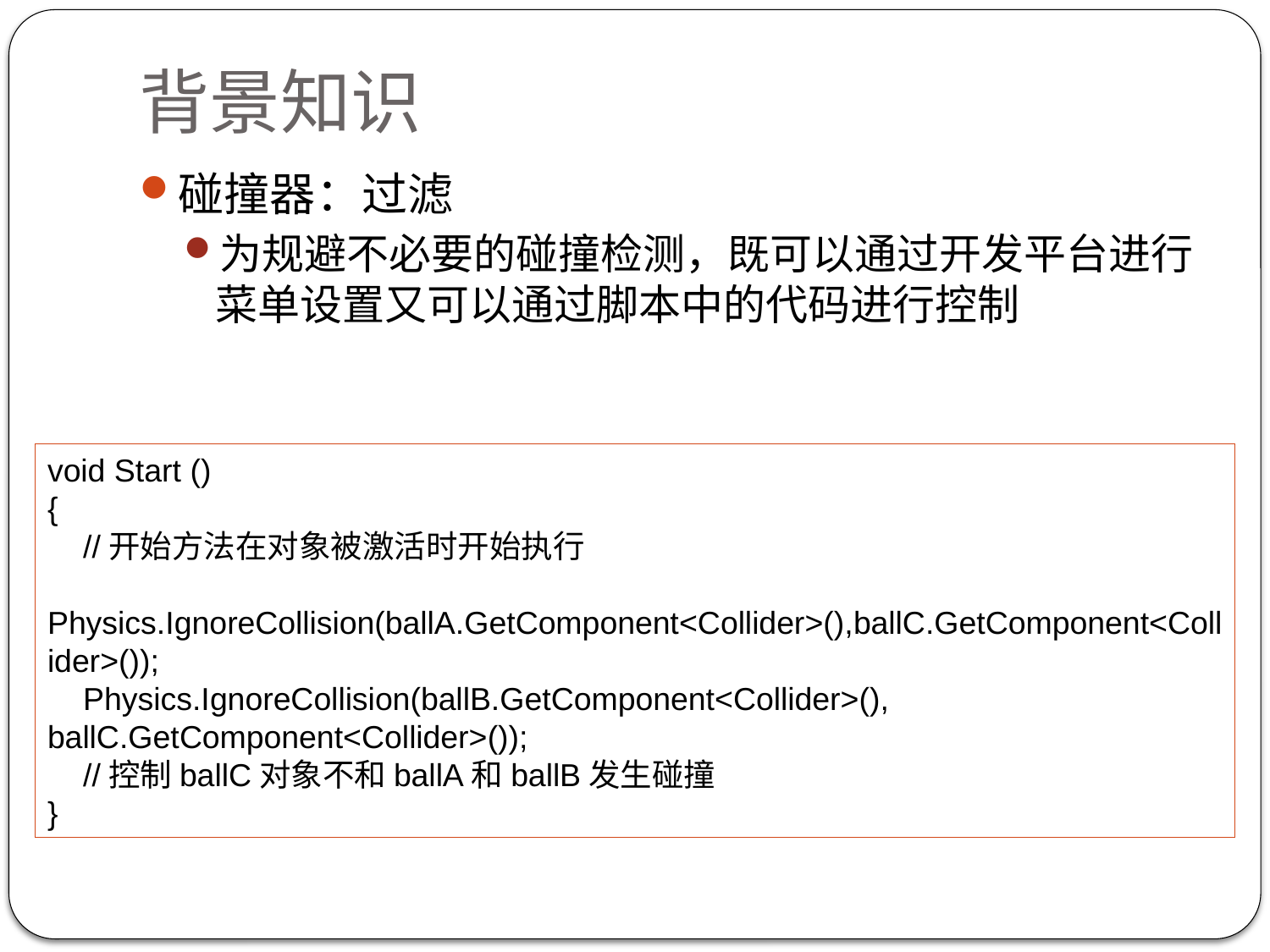

# 背景知识
碰撞器：过滤
为规避不必要的碰撞检测，既可以通过开发平台进行菜单设置又可以通过脚本中的代码进行控制
void Start ()
{
    //开始方法在对象被激活时开始执行
    Physics.IgnoreCollision(ballA.GetComponent<Collider>(),ballC.GetComponent<Collider>());
    Physics.IgnoreCollision(ballB.GetComponent<Collider>(), ballC.GetComponent<Collider>());
    //控制ballC对象不和ballA和ballB发生碰撞
}